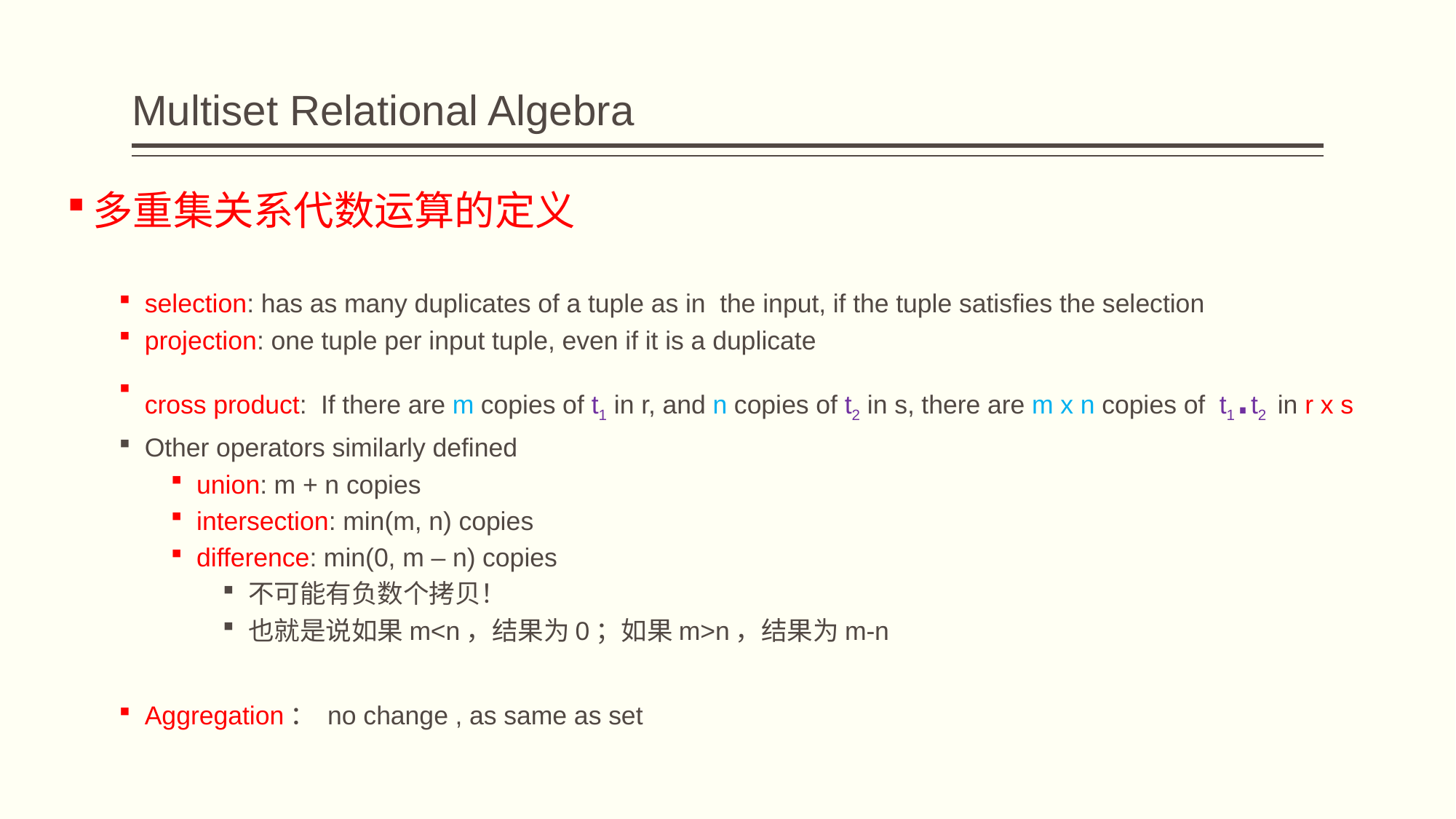

# Multiset Relational Algebra
多重集关系代数运算的定义

selection: has as many duplicates of a tuple as in  the input, if the tuple satisfies the selection
projection: one tuple per input tuple, even if it is a duplicate
cross product:  If there are m copies of t1 in r, and n copies of t2 in s, there are m x n copies of  t1.t2  in r x s
Other operators similarly defined
union: m + n copies
intersection: min(m, n) copies
difference: min(0, m – n) copies
不可能有负数个拷贝！
也就是说如果m<n，结果为0；如果m>n，结果为m-n

Aggregation： no change , as same as set